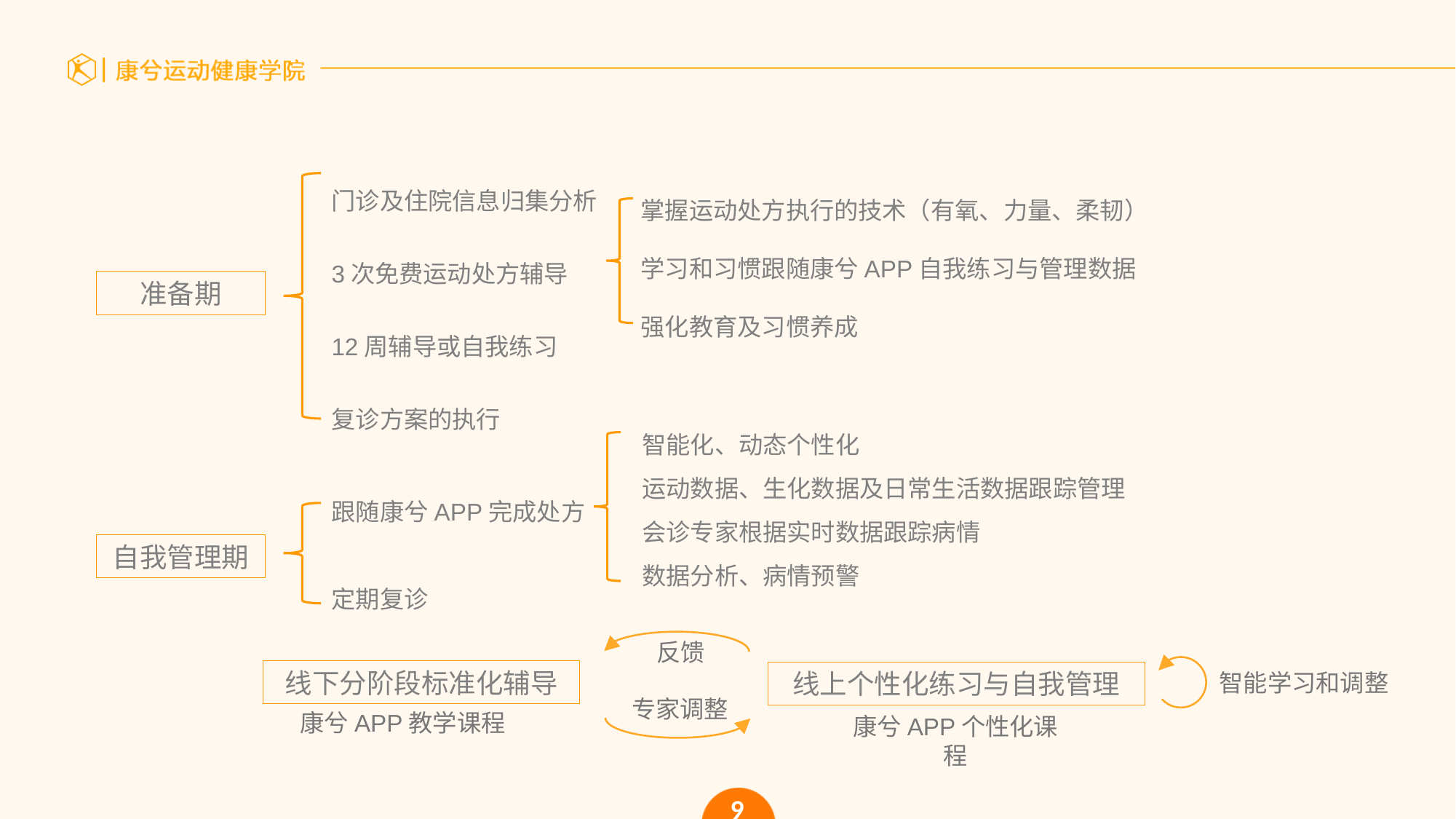

门诊及住院信息归集分析
3次免费运动处方辅导
12周辅导或自我练习
复诊方案的执行
掌握运动处方执行的技术（有氧、力量、柔韧）
学习和习惯跟随康兮APP自我练习与管理数据
强化教育及习惯养成

准备期
智能化、动态个性化
运动数据、生化数据及日常生活数据跟踪管理
会诊专家根据实时数据跟踪病情
数据分析、病情预警

跟随康兮APP完成处方

定期复诊

自我管理期
反馈

线下分阶段标准化辅导
线上个性化练习与自我管理
智能学习和调整
专家调整

康兮APP教学课程
康兮APP个性化课程
9